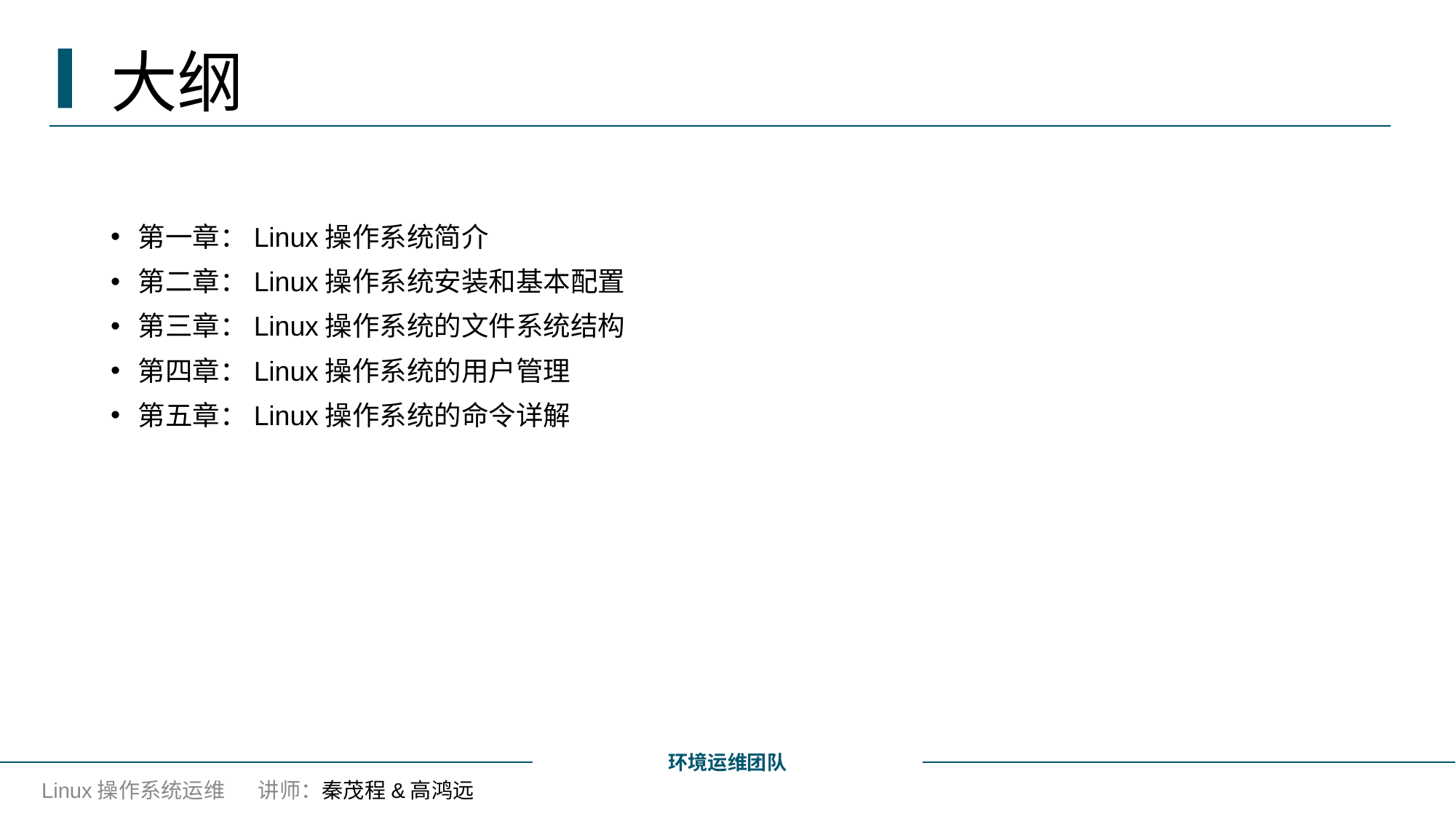

大纲
第一章：Linux操作系统简介
第二章：Linux操作系统安装和基本配置
第三章：Linux操作系统的文件系统结构
第四章：Linux操作系统的用户管理
第五章：Linux操作系统的命令详解